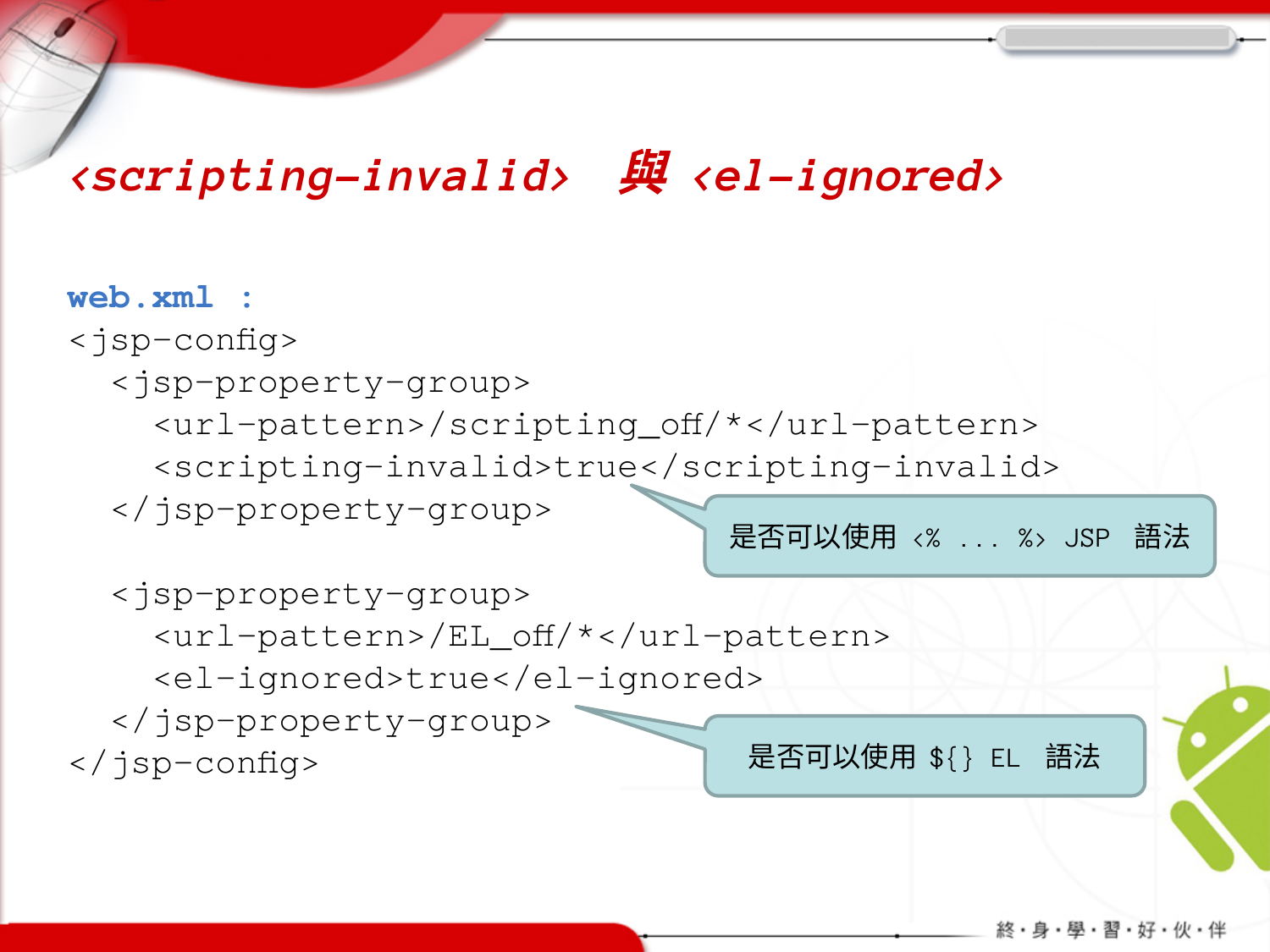

# <scripting-invalid> 與 <el-ignored>
web.xml :
<jsp-config>
  <jsp-property-group>
    <url-pattern>/scripting_off/*</url-pattern>
    <scripting-invalid>true</scripting-invalid>
  </jsp-property-group>
  <jsp-property-group>
    <url-pattern>/EL_off/*</url-pattern>
    <el-ignored>true</el-ignored>
  </jsp-property-group>
</jsp-config>
是否可以使用 <% ... %> JSP 語法
是否可以使用 ${} EL 語法